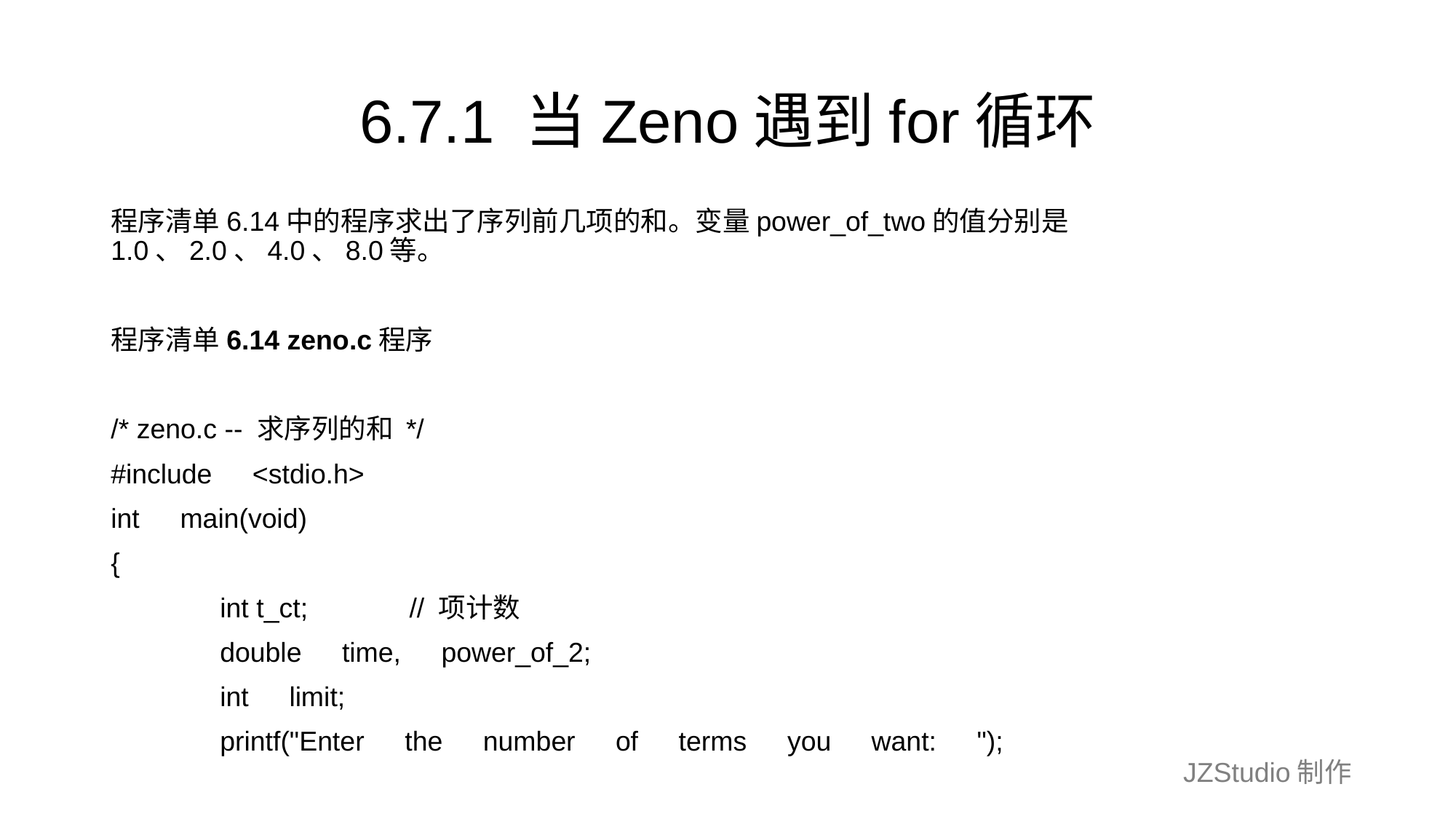

# 6.7.1 当Zeno遇到for循环
程序清单6.14中的程序求出了序列前几项的和。变量power_of_two的值分别是1.0、2.0、4.0、8.0等。

程序清单6.14 zeno.c程序

/* zeno.c -- 求序列的和 */
#include　<stdio.h>
int　main(void)
{
	int t_ct;　　　 // 项计数
	double　time,　power_of_2;
	int　limit;
	printf("Enter　the　number　of　terms　you　want:　");